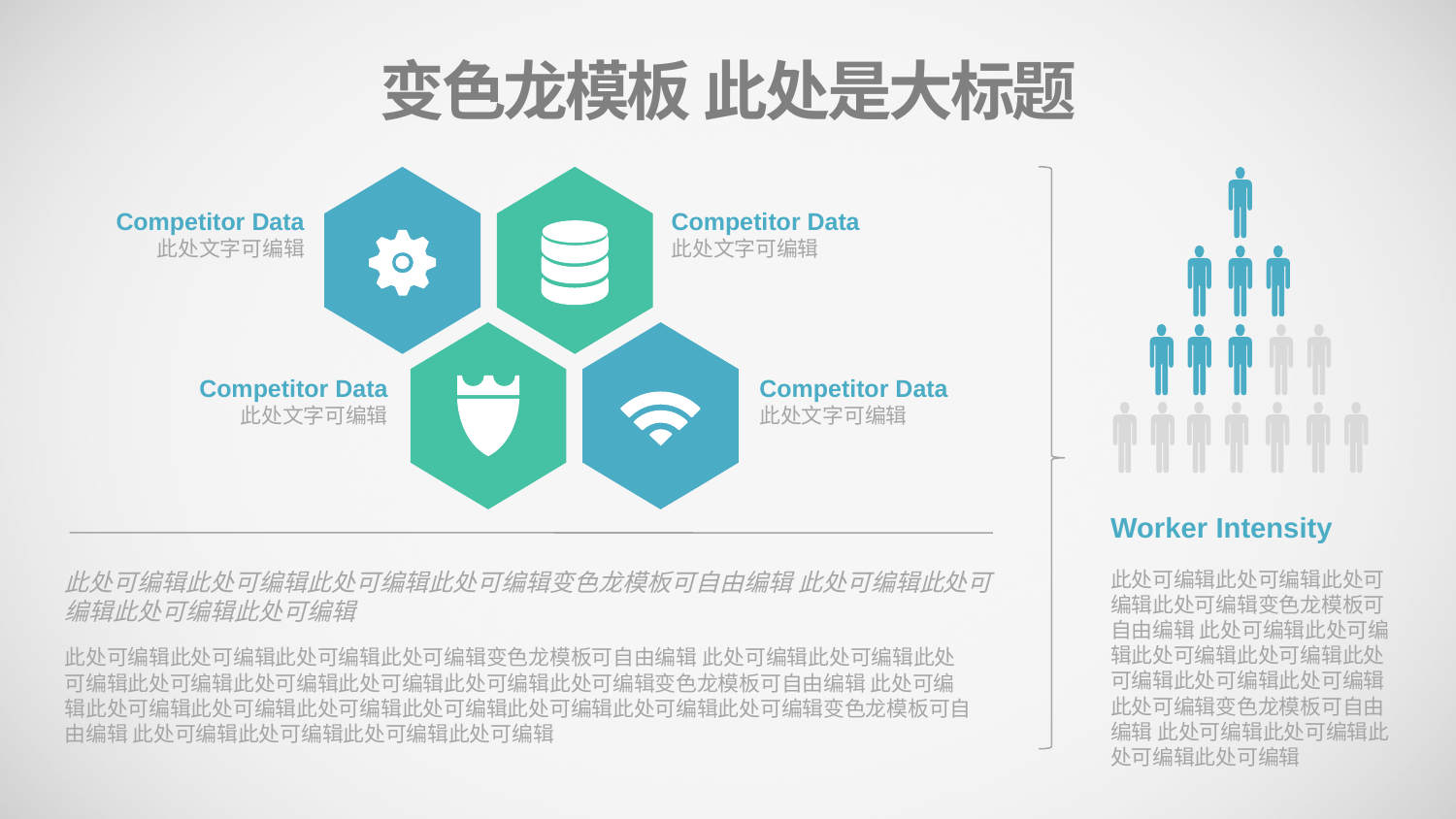

变色龙模板 此处是大标题

Competitor Data
此处文字可编辑
Competitor Data
此处文字可编辑

Competitor Data
此处文字可编辑
Competitor Data
此处文字可编辑

Worker Intensity

此处可编辑此处可编辑此处可编辑此处可编辑变色龙模板可自由编辑 此处可编辑此处可编辑此处可编辑此处可编辑此处可编辑此处可编辑此处可编辑此处可编辑变色龙模板可自由编辑 此处可编辑此处可编辑此处可编辑此处可编辑
此处可编辑此处可编辑此处可编辑此处可编辑变色龙模板可自由编辑 此处可编辑此处可编辑此处可编辑此处可编辑
此处可编辑此处可编辑此处可编辑此处可编辑变色龙模板可自由编辑 此处可编辑此处可编辑此处可编辑此处可编辑此处可编辑此处可编辑此处可编辑此处可编辑变色龙模板可自由编辑 此处可编辑此处可编辑此处可编辑此处可编辑此处可编辑此处可编辑此处可编辑此处可编辑变色龙模板可自由编辑 此处可编辑此处可编辑此处可编辑此处可编辑